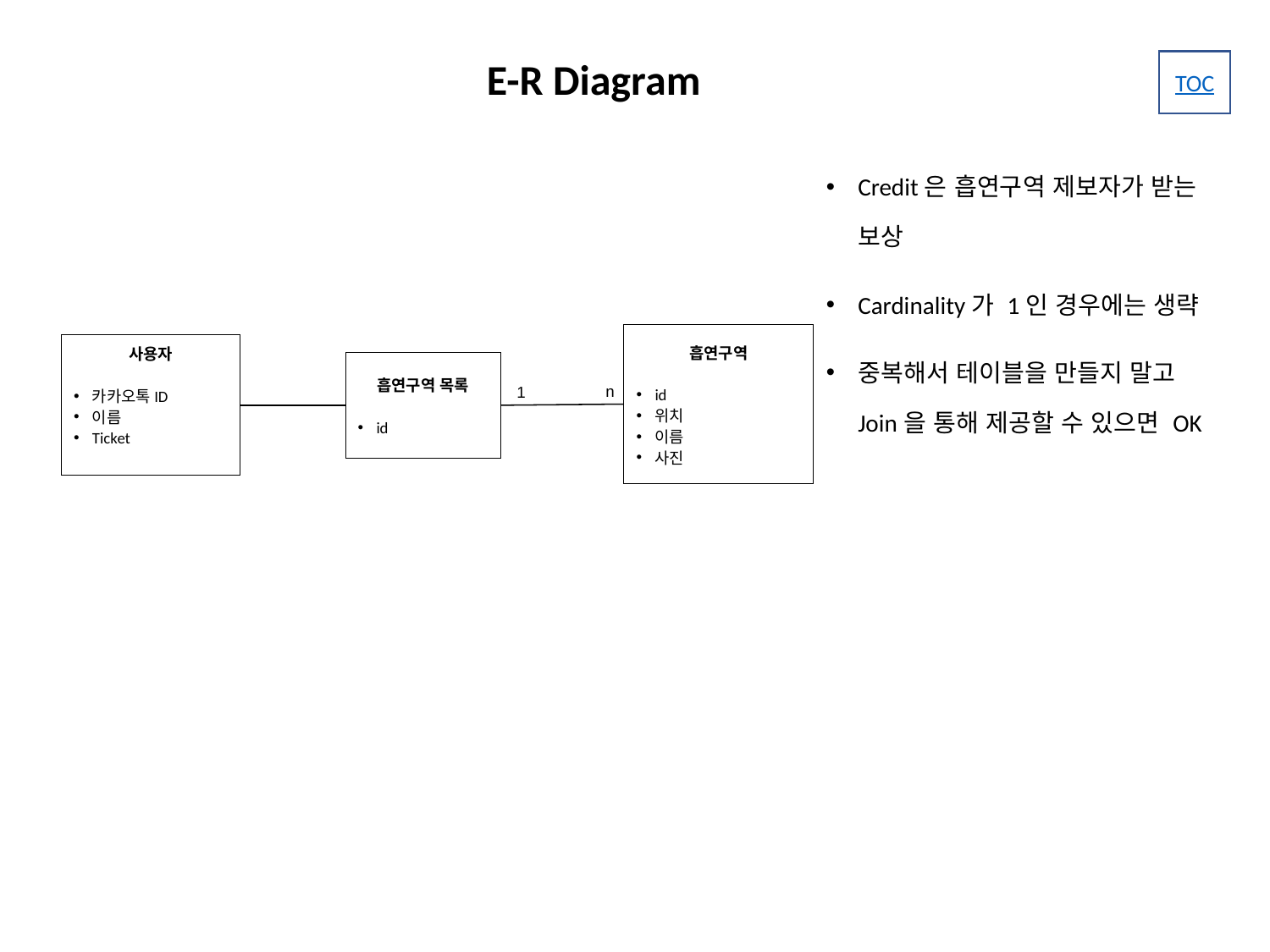

# E-R Diagram
Credit은 흡연구역 제보자가 받는 보상
Cardinality가 1인 경우에는 생략
중복해서 테이블을 만들지 말고
Join을 통해 제공할 수 있으면 OK

흡연구역

id
위치
이름
사진
사용자

카카오톡ID
이름
Ticket

흡연구역 목록

id
n
1